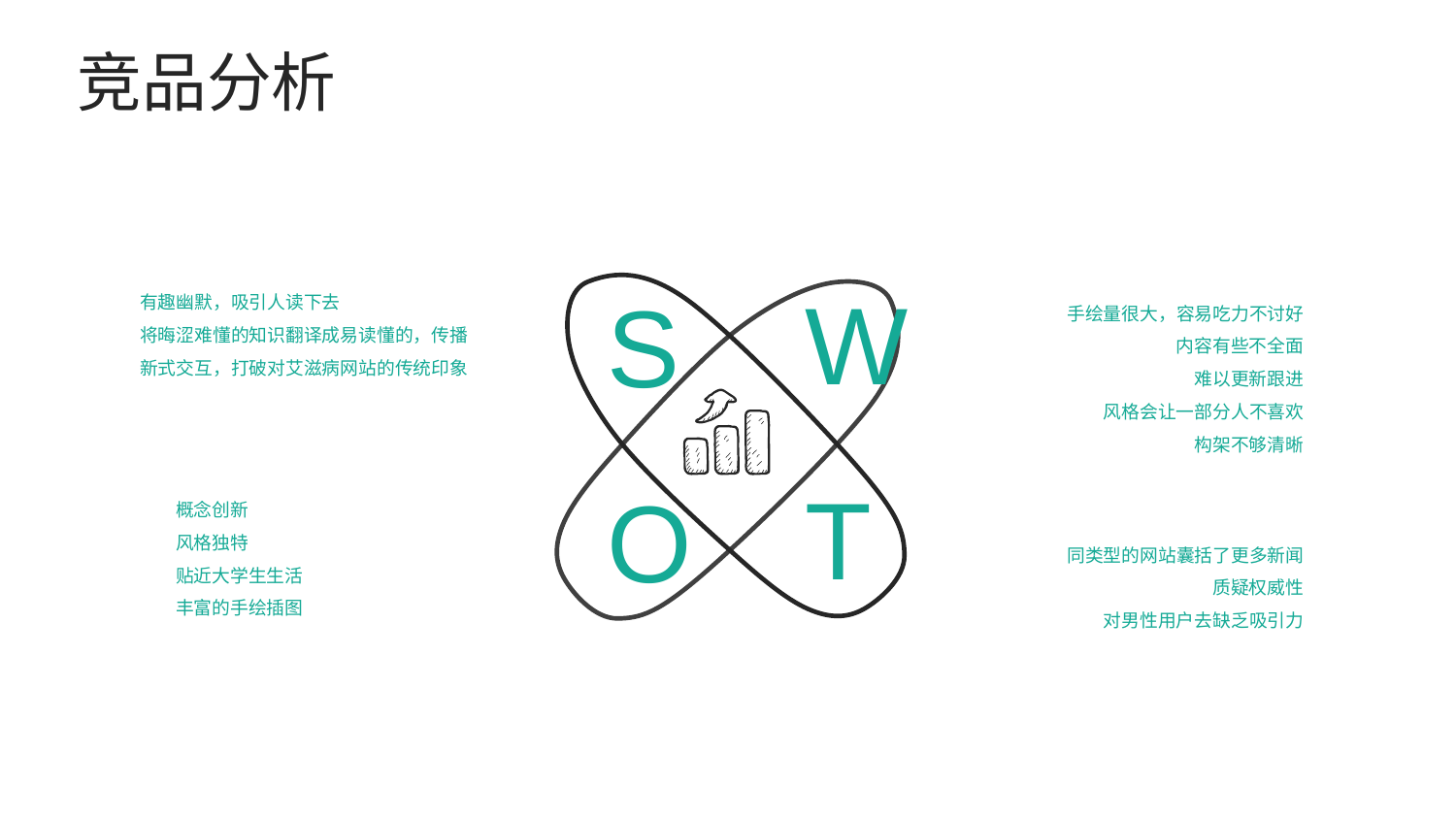

竞品分析

W
有趣幽默，吸引人读下去
将晦涩难懂的知识翻译成易读懂的，传播
新式交互，打破对艾滋病网站的传统印象

S

手绘量很大，容易吃力不讨好
内容有些不全面
难以更新跟进
风格会让一部分人不喜欢
构架不够清晰

概念创新
风格独特
贴近大学生生活
丰富的手绘插图
T
O
同类型的网站囊括了更多新闻
质疑权威性
对男性用户去缺乏吸引力